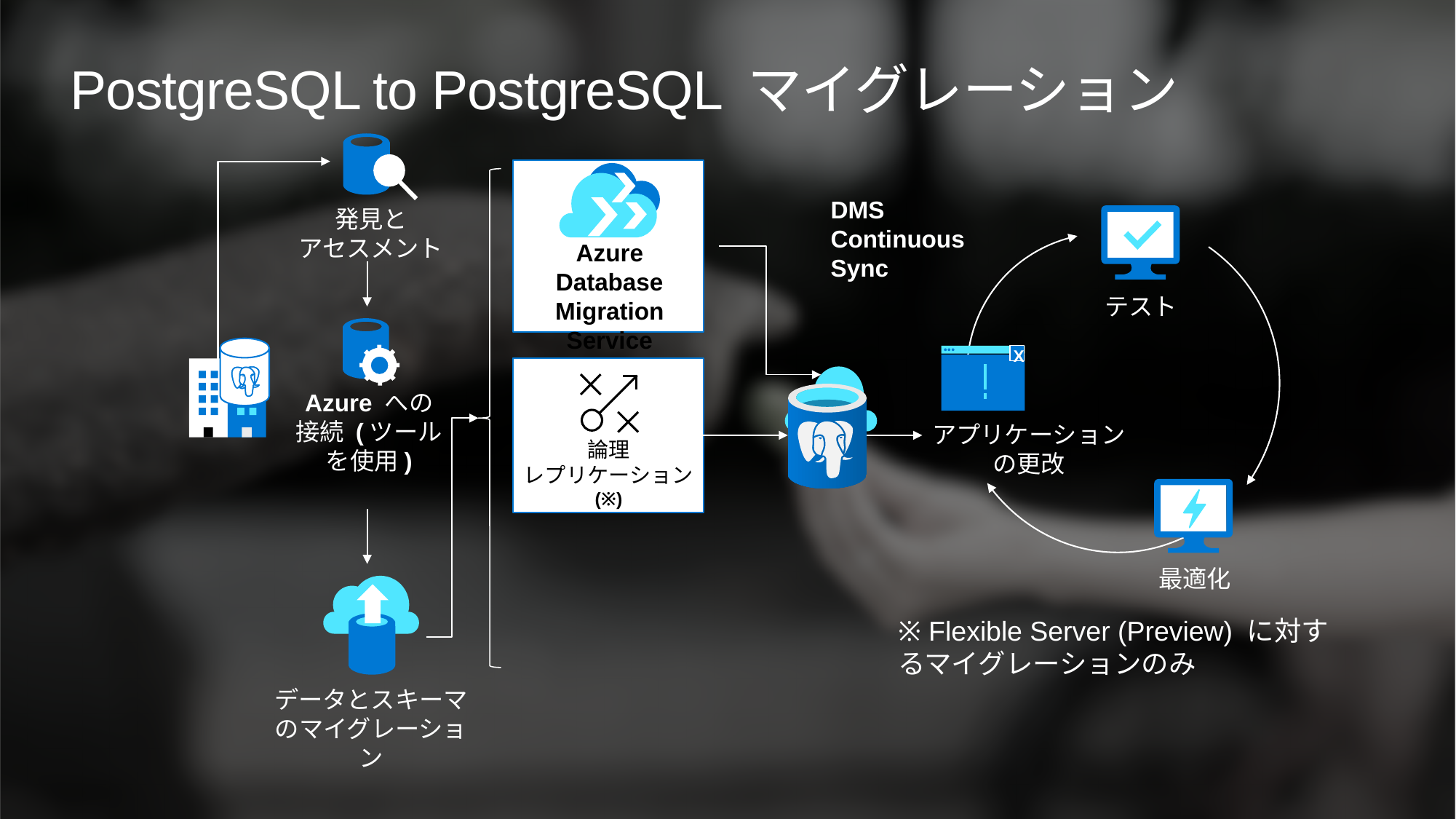

# PostgreSQL to PostgreSQL マイグレーション

DMS Continuous Sync
発見と
アセスメント

Azure Database Migration Service

テスト

X

Azure への接続 (ツールを使用)

アプリケーション
の更改

論理
レプリケーション
(※)

最適化

※ Flexible Server (Preview) に対するマイグレーションのみ
データとスキーマのマイグレーション